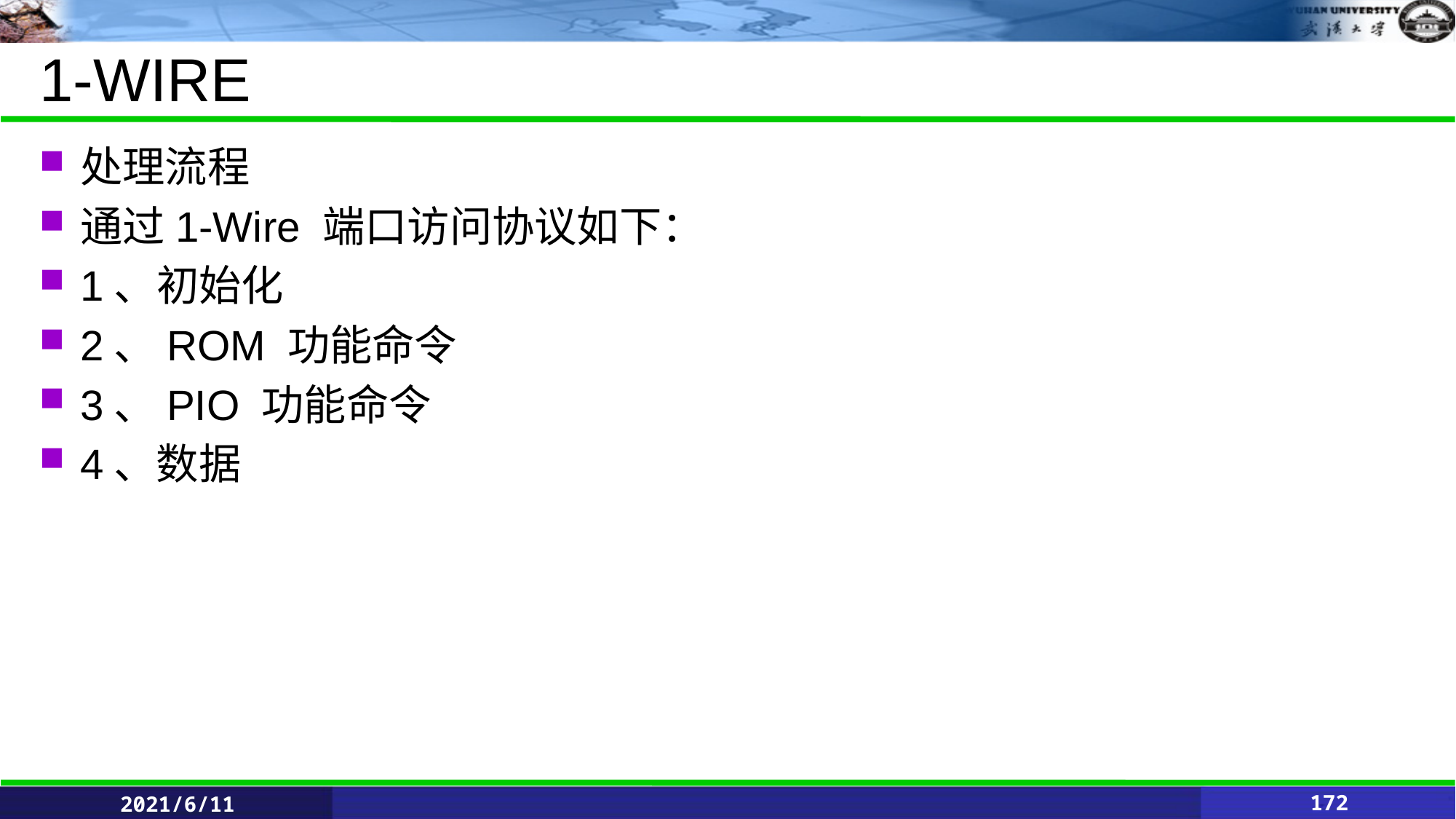

# 1-WIRE
处理流程
通过1-Wire 端口访问协议如下：
1、初始化
2、ROM 功能命令
3、PIO 功能命令
4、数据

2021/6/11

172